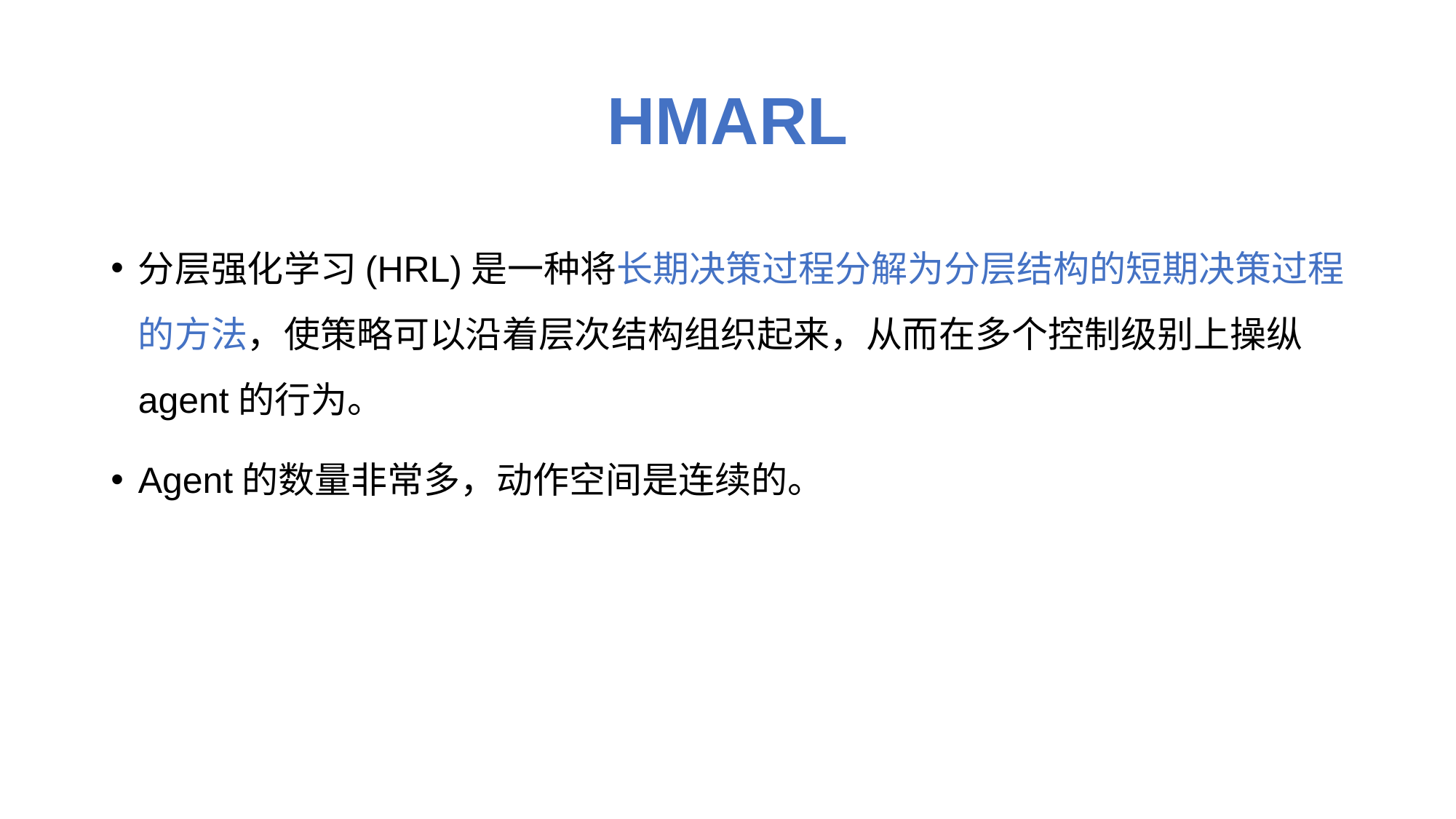

# HMARL
分层强化学习(HRL)是一种将长期决策过程分解为分层结构的短期决策过程的方法，使策略可以沿着层次结构组织起来，从而在多个控制级别上操纵agent的行为。
Agent的数量非常多，动作空间是连续的。